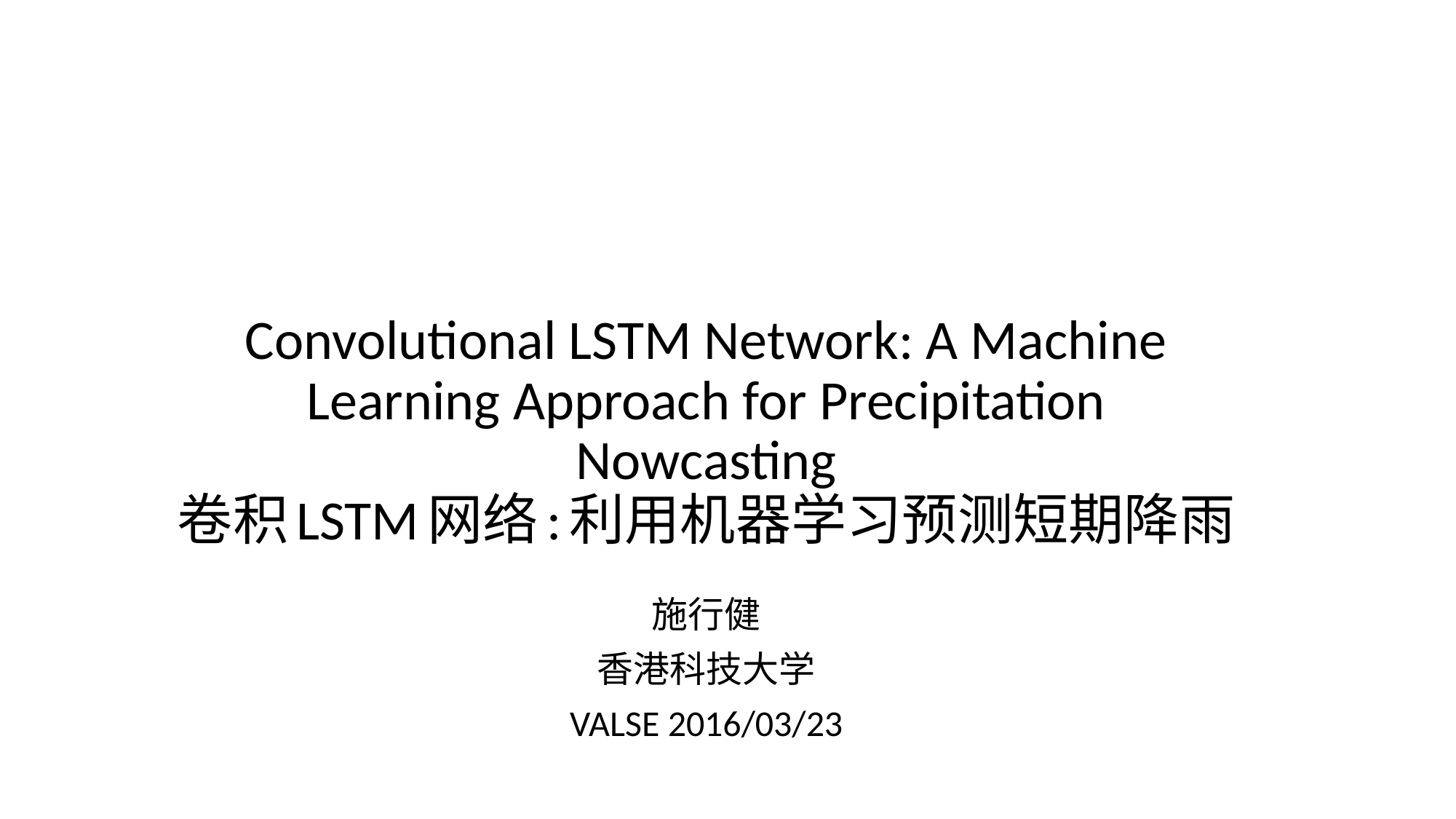

# Convolutional LSTM Network: A Machine Learning Approach for Precipitation Nowcasting 卷积LSTM网络:利用机器学习预测短期降雨
施行健
香港科技大学
VALSE 2016/03/23